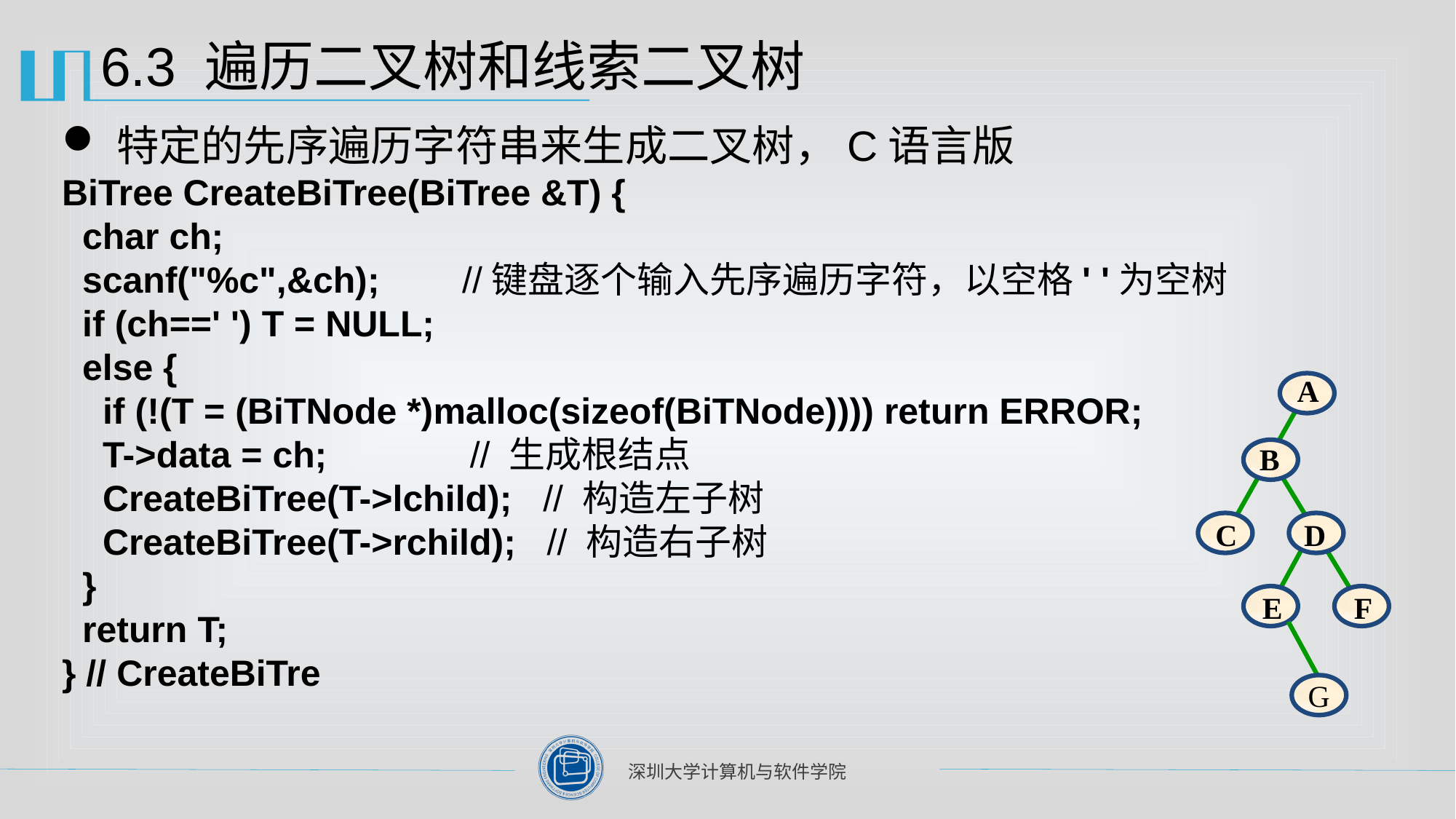

# 6.3 遍历二叉树和线索二叉树
特定的先序遍历字符串来生成二叉树，C语言版
BiTree CreateBiTree(BiTree &T) {
  char ch;
  scanf("%c",&ch);	//键盘逐个输入先序遍历字符，以空格' '为空树
  if (ch==' ') T = NULL;
  else {
    if (!(T = (BiTNode *)malloc(sizeof(BiTNode)))) return ERROR;
    T->data = ch;              // 生成根结点
    CreateBiTree(T->lchild);   // 构造左子树
    CreateBiTree(T->rchild);   // 构造右子树
  }
  return T;
} // CreateBiTre

A

B

C
D

E
F

G
45